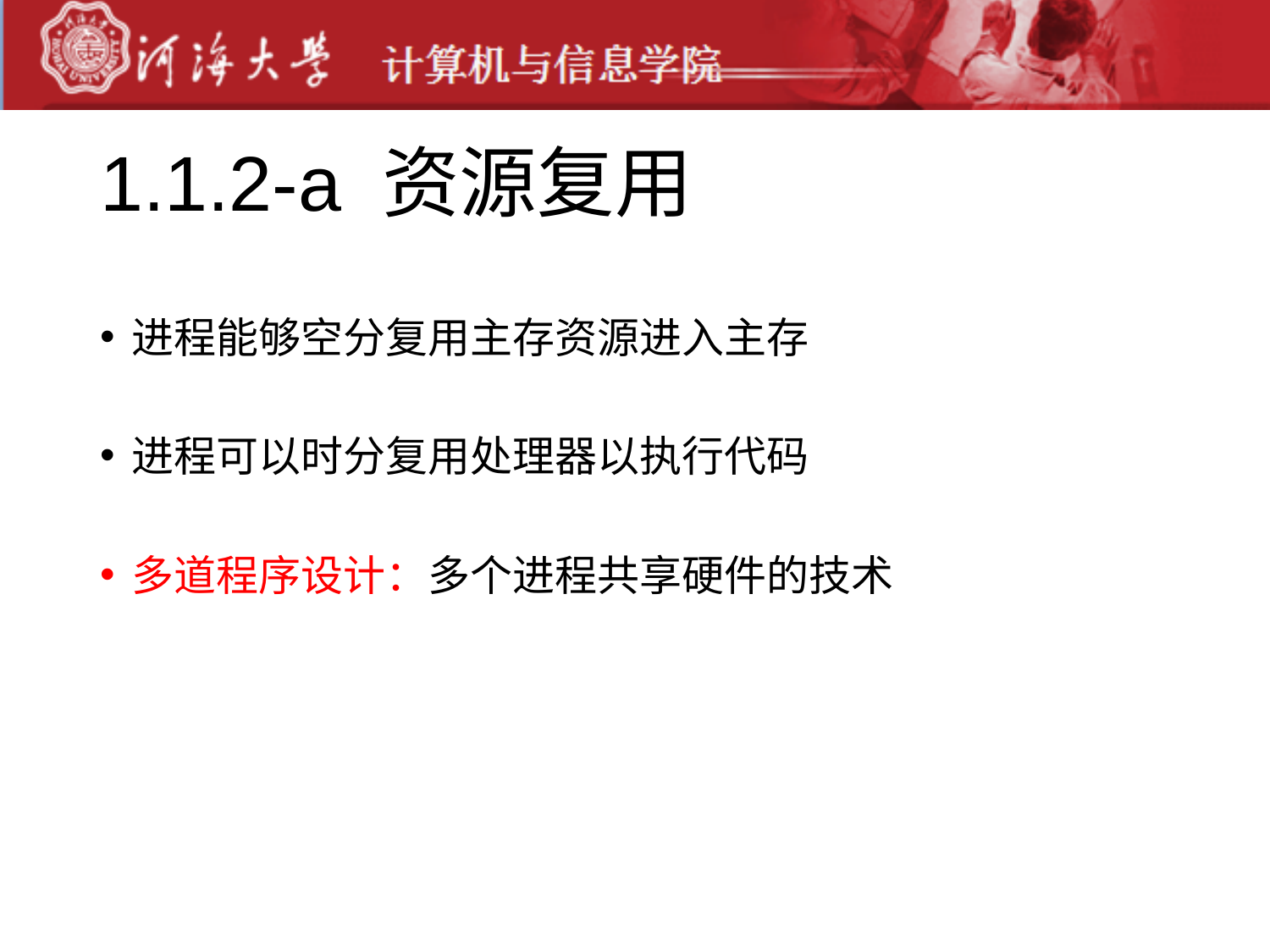

# 1.1.2-a 资源复用
进程能够空分复用主存资源进入主存
进程可以时分复用处理器以执行代码
多道程序设计：多个进程共享硬件的技术